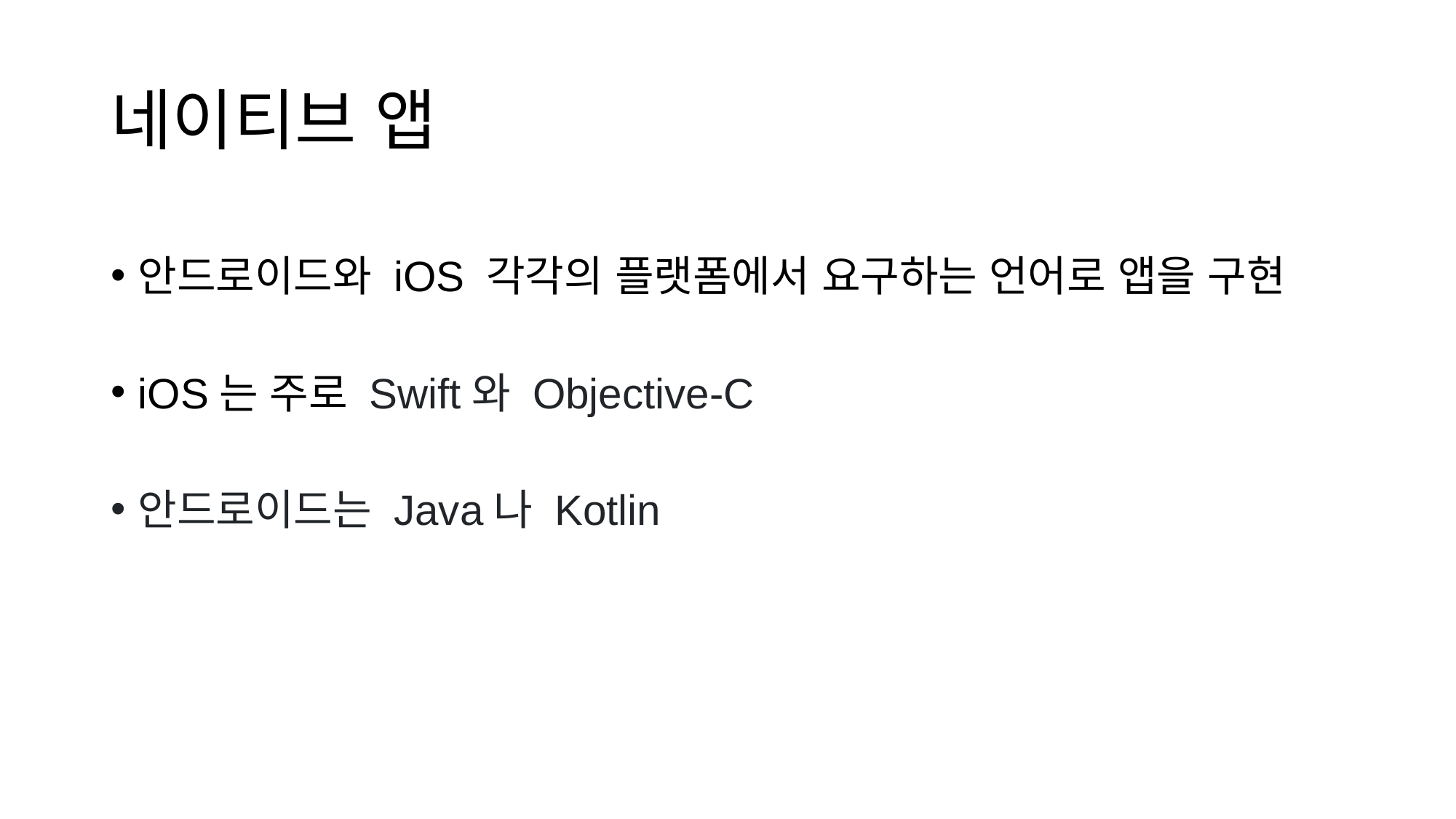

# 네이티브 앱
안드로이드와 iOS 각각의 플랫폼에서 요구하는 언어로 앱을 구현
iOS는 주로 Swift와 Objective-C
안드로이드는 Java나 Kotlin